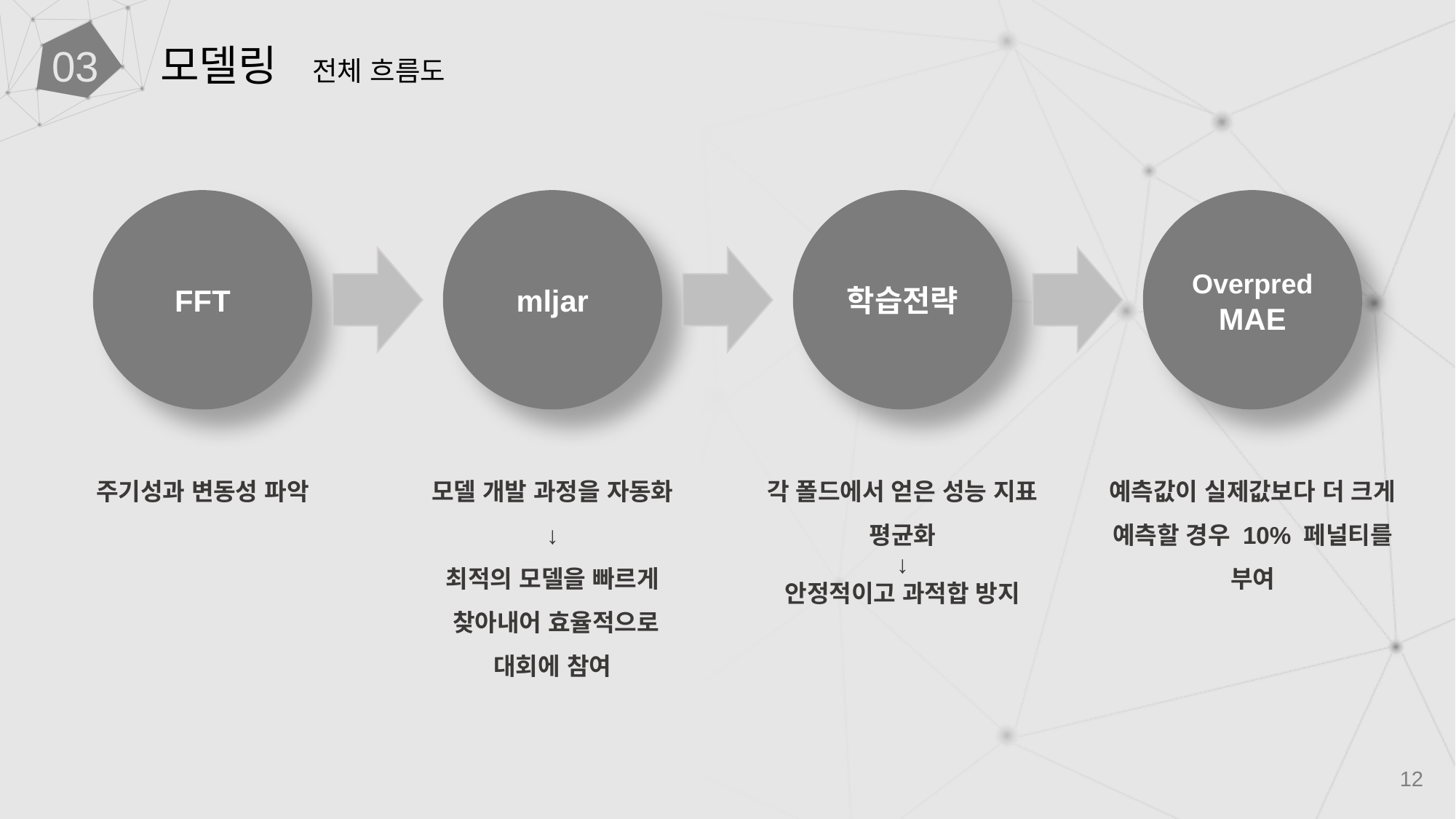

모델링   전체 흐름도
03
FFT
mljar
학습전략
Overpred MAE

주기성과 변동성 파악
모델 개발 과정을 자동화
↓
최적의 모델을 빠르게
 찾아내어 효율적으로
대회에 참여
각 폴드에서 얻은 성능 지표 평균화
↓
안정적이고 과적합 방지
예측값이 실제값보다 더 크게 예측할 경우 10% 페널티를 부여
12